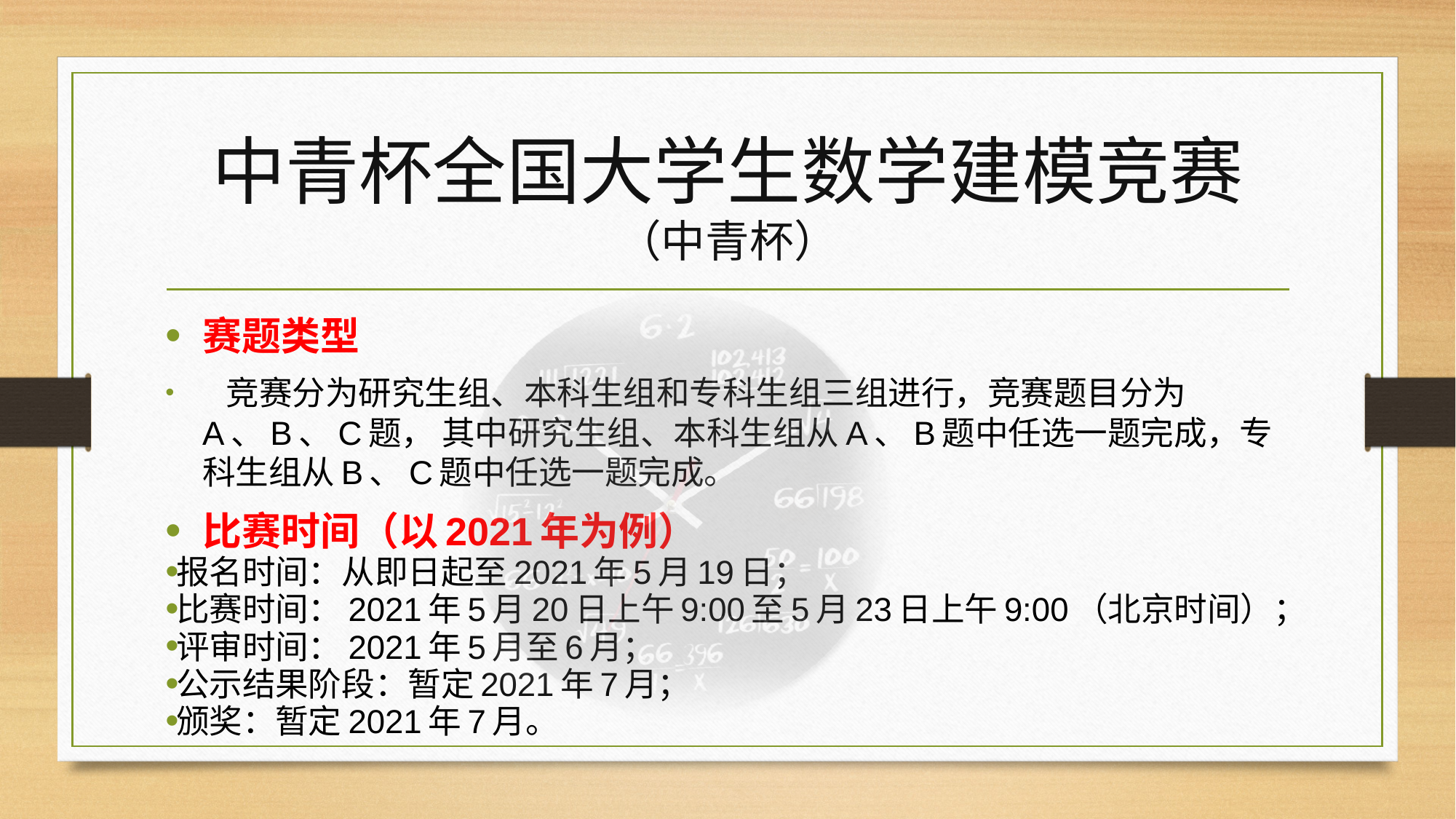

# 中青杯全国大学生数学建模竞赛 （中青杯）

赛题类型
    竞赛分为研究生组、本科生组和专科生组三组进行，竞赛题目分为A、B、C题， 其中研究生组、本科生组从A、B题中任选一题完成，专科生组从B、C题中任选一题完成。
比赛时间（以2021年为例）
报名时间：从即日起至2021年5月19日；
比赛时间：2021年5月20日上午9:00至5月23日上午9:00（北京时间）；
评审时间：2021年5月至6月；
公示结果阶段：暂定2021年7月；
颁奖：暂定2021年7月。